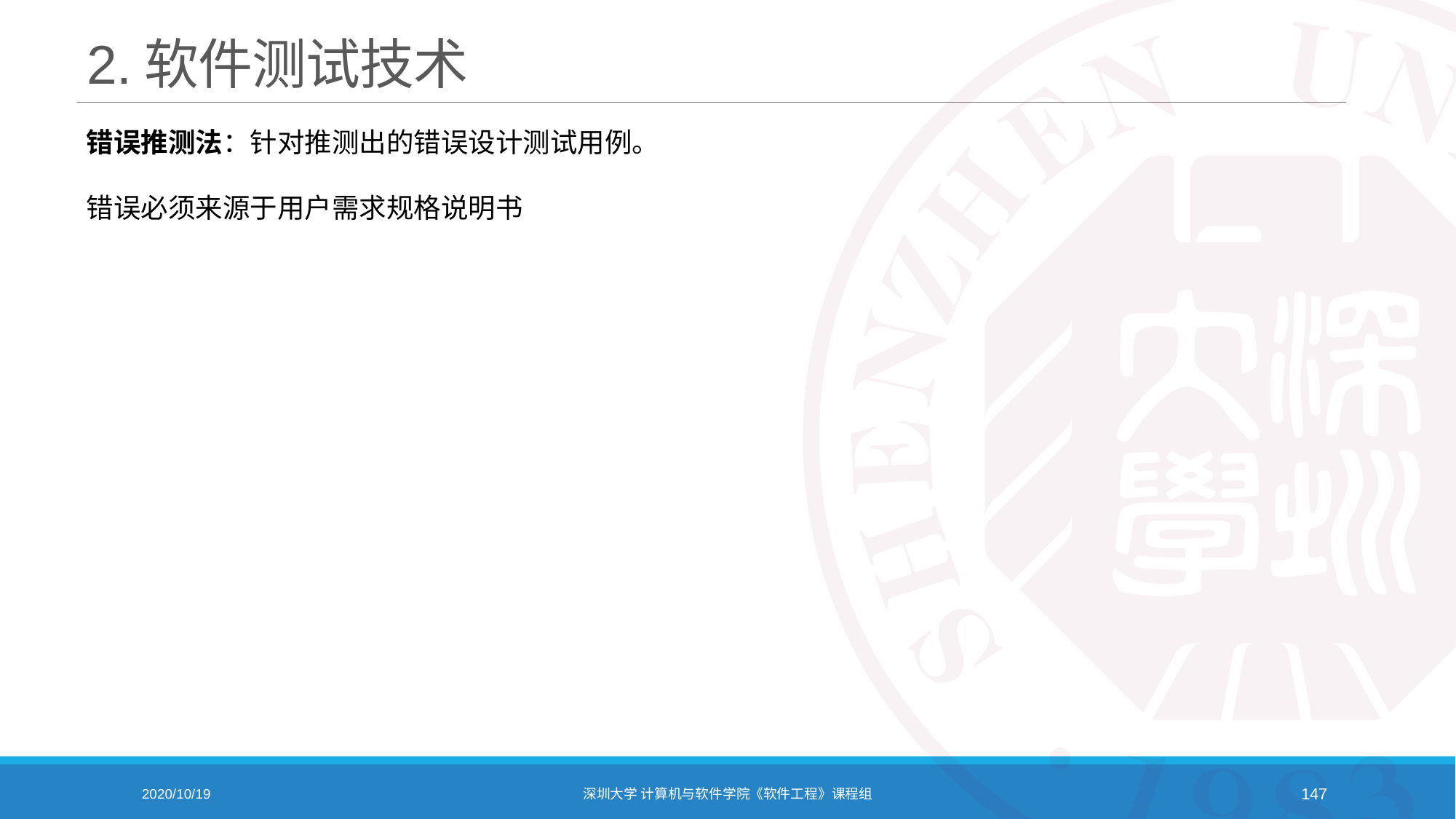

# 2.软件测试技术
错误推测法：针对推测出的错误设计测试用例。

错误必须来源于用户需求规格说明书
2020/10/19
深圳大学 计算机与软件学院《软件工程》课程组
147